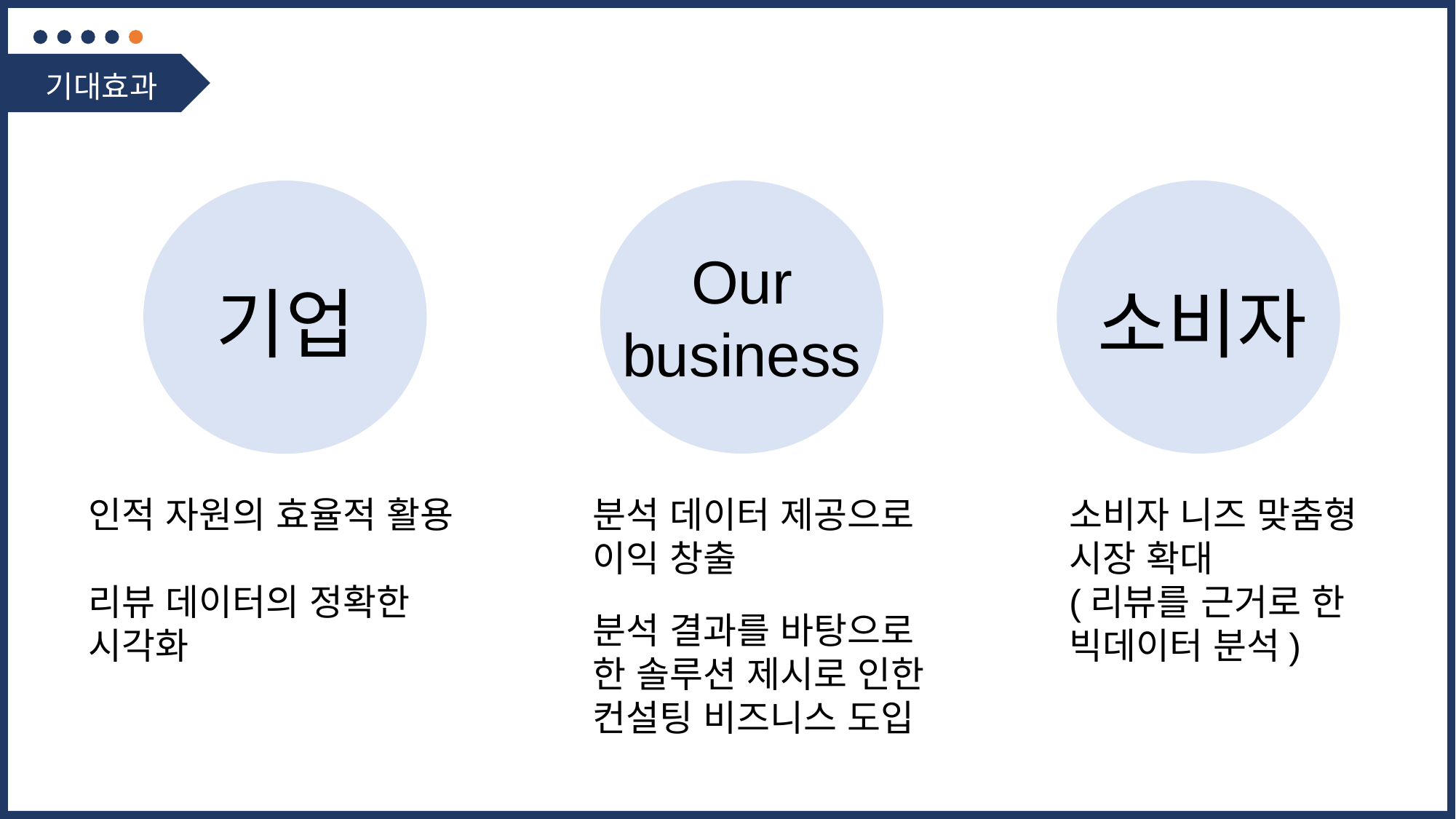

기대효과

Our
business
기업
소비자
인적 자원의 효율적 활용

리뷰 데이터의 정확한 시각화
분석 데이터 제공으로 이익 창출
소비자 니즈 맞춤형 시장 확대
(리뷰를 근거로 한 빅데이터 분석)
분석 결과를 바탕으로 한 솔루션 제시로 인한 컨설팅 비즈니스 도입